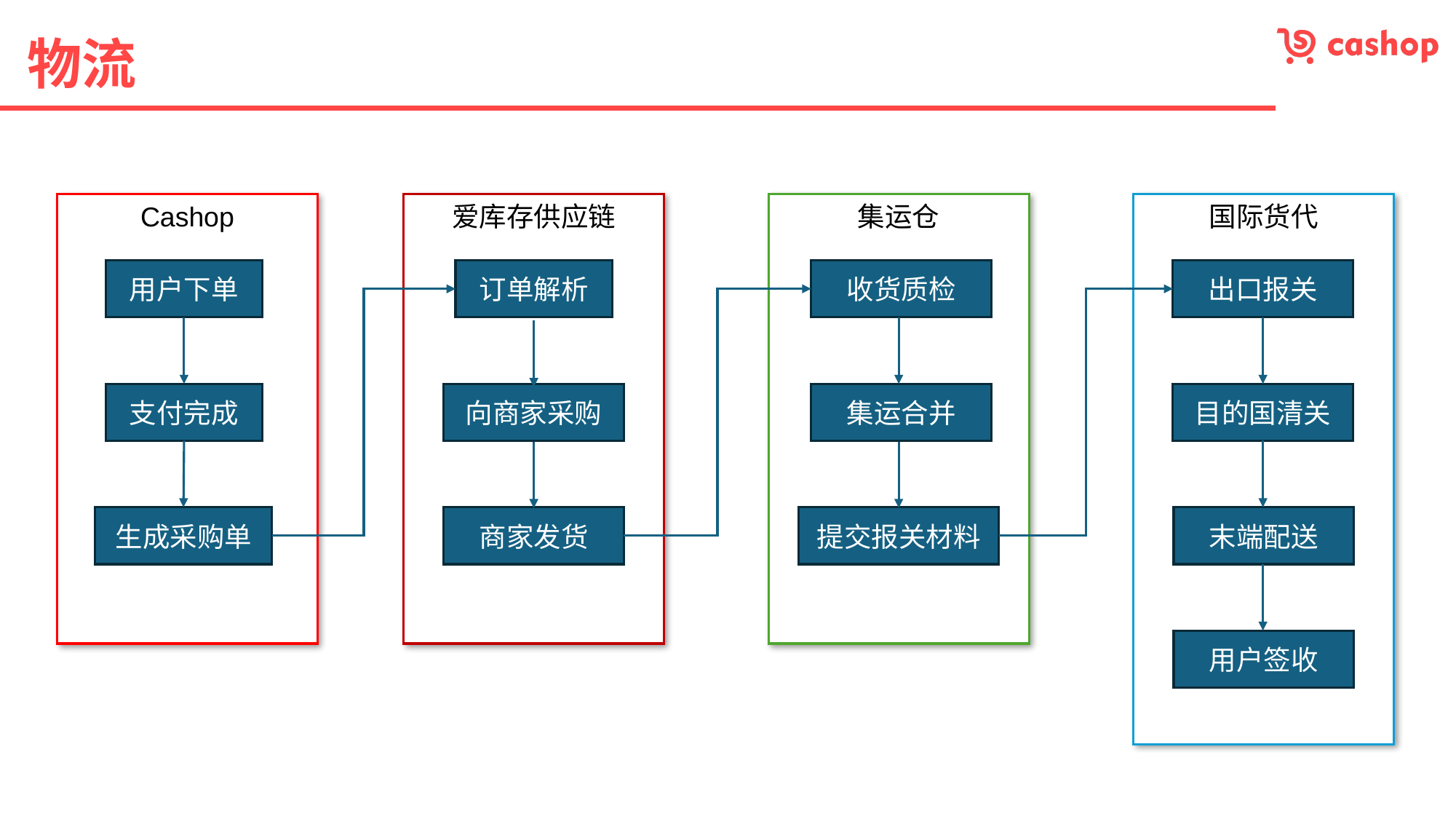

# 物流
爱库存供应链
Cashop
集运仓
国际货代
收货质检
出口报关
订单解析
用户下单
目的国清关
集运合并
支付完成
向商家采购
末端配送
提交报关材料
商家发货
生成采购单
用户签收